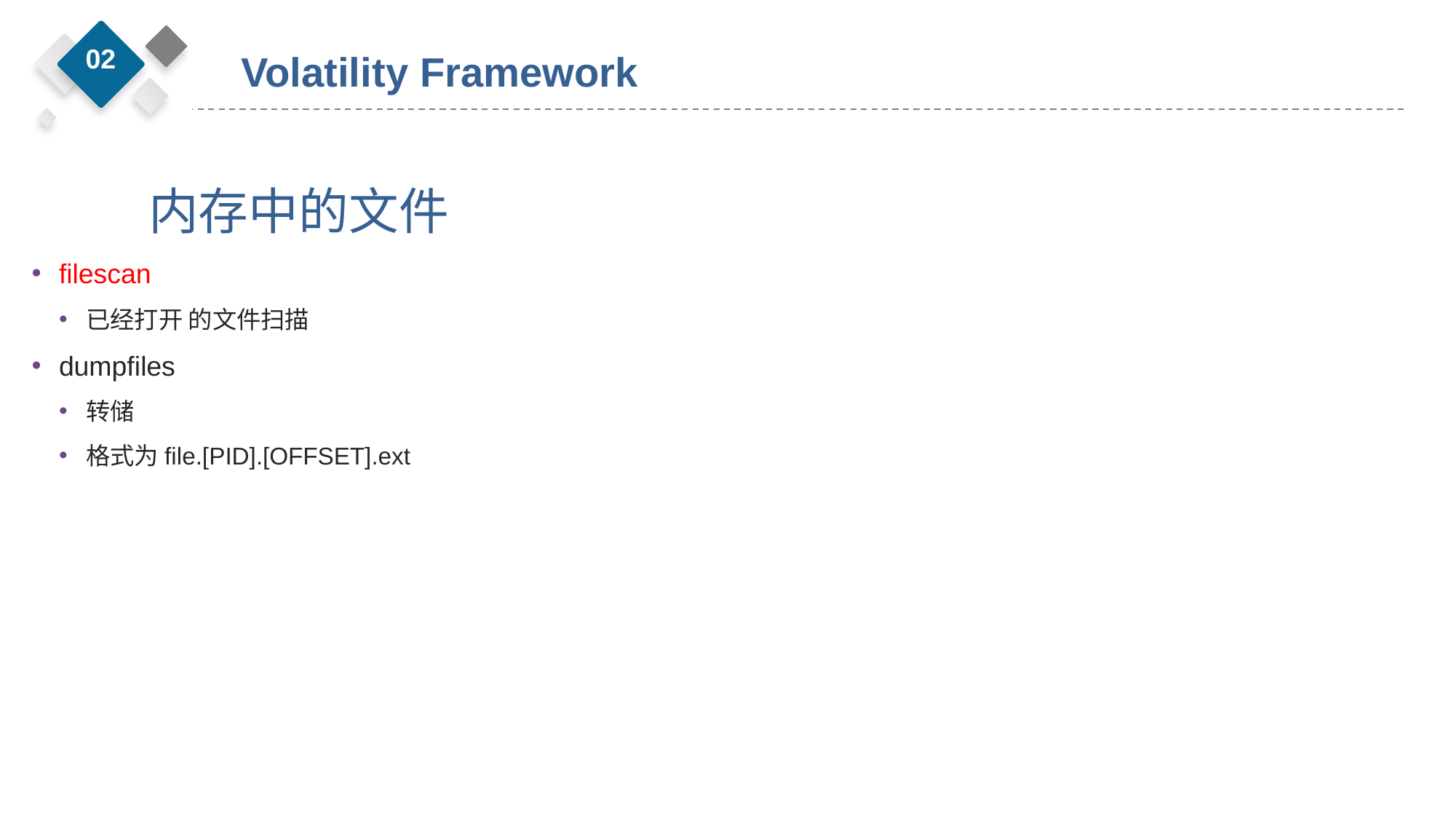

02

Volatility Framework
内存中的文件
filescan
已经打开 的文件扫描
dumpfiles
转储
格式为file.[PID].[OFFSET].ext